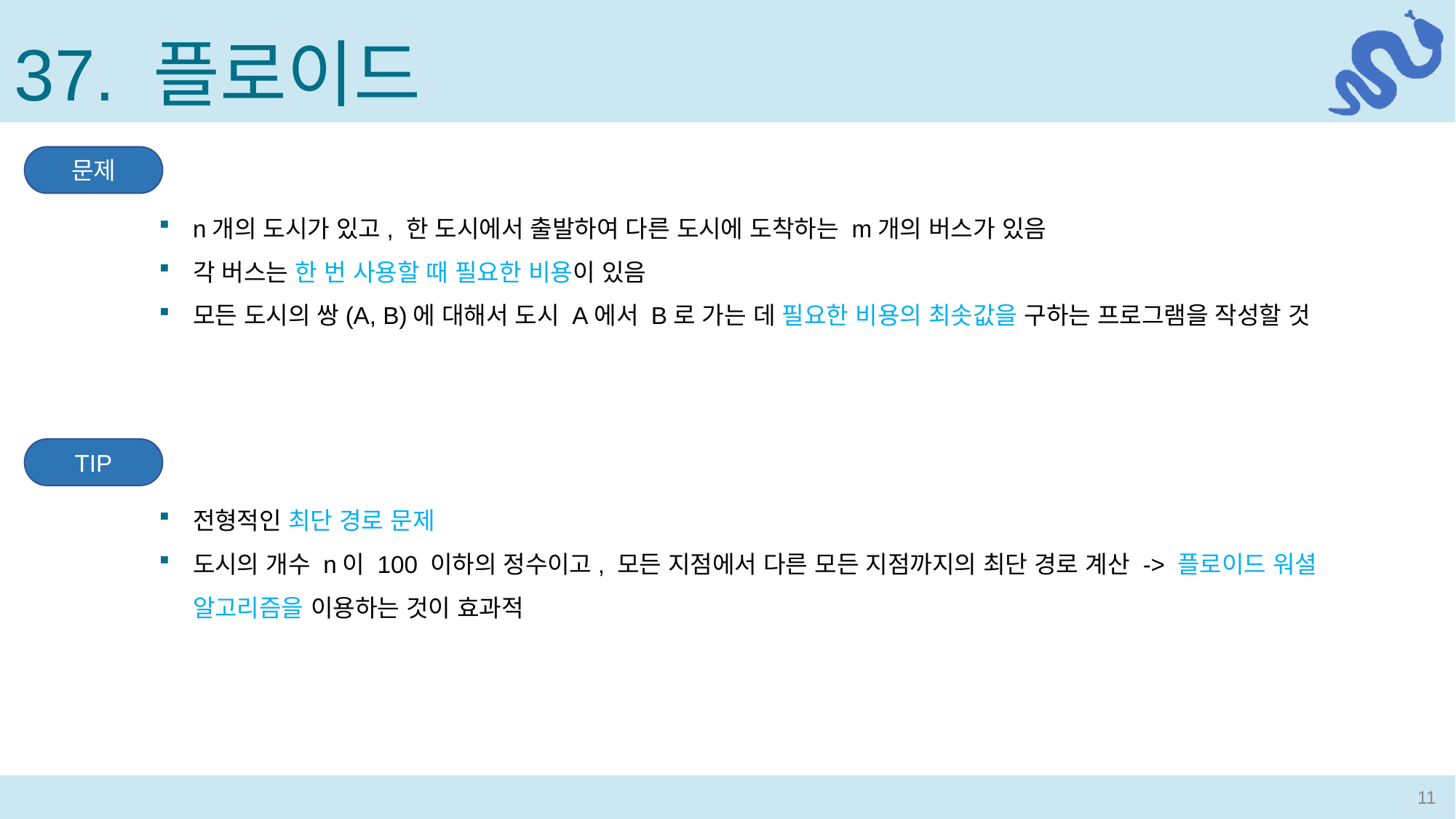

37. 플로이드
문제
n개의 도시가 있고, 한 도시에서 출발하여 다른 도시에 도착하는 m개의 버스가 있음
각 버스는 한 번 사용할 때 필요한 비용이 있음
모든 도시의 쌍(A, B)에 대해서 도시 A에서 B로 가는 데 필요한 비용의 최솟값을 구하는 프로그램을 작성할 것
TIP
전형적인 최단 경로 문제
도시의 개수 n이 100 이하의 정수이고, 모든 지점에서 다른 모든 지점까지의 최단 경로 계산 -> 플로이드 워셜 알고리즘을 이용하는 것이 효과적
11